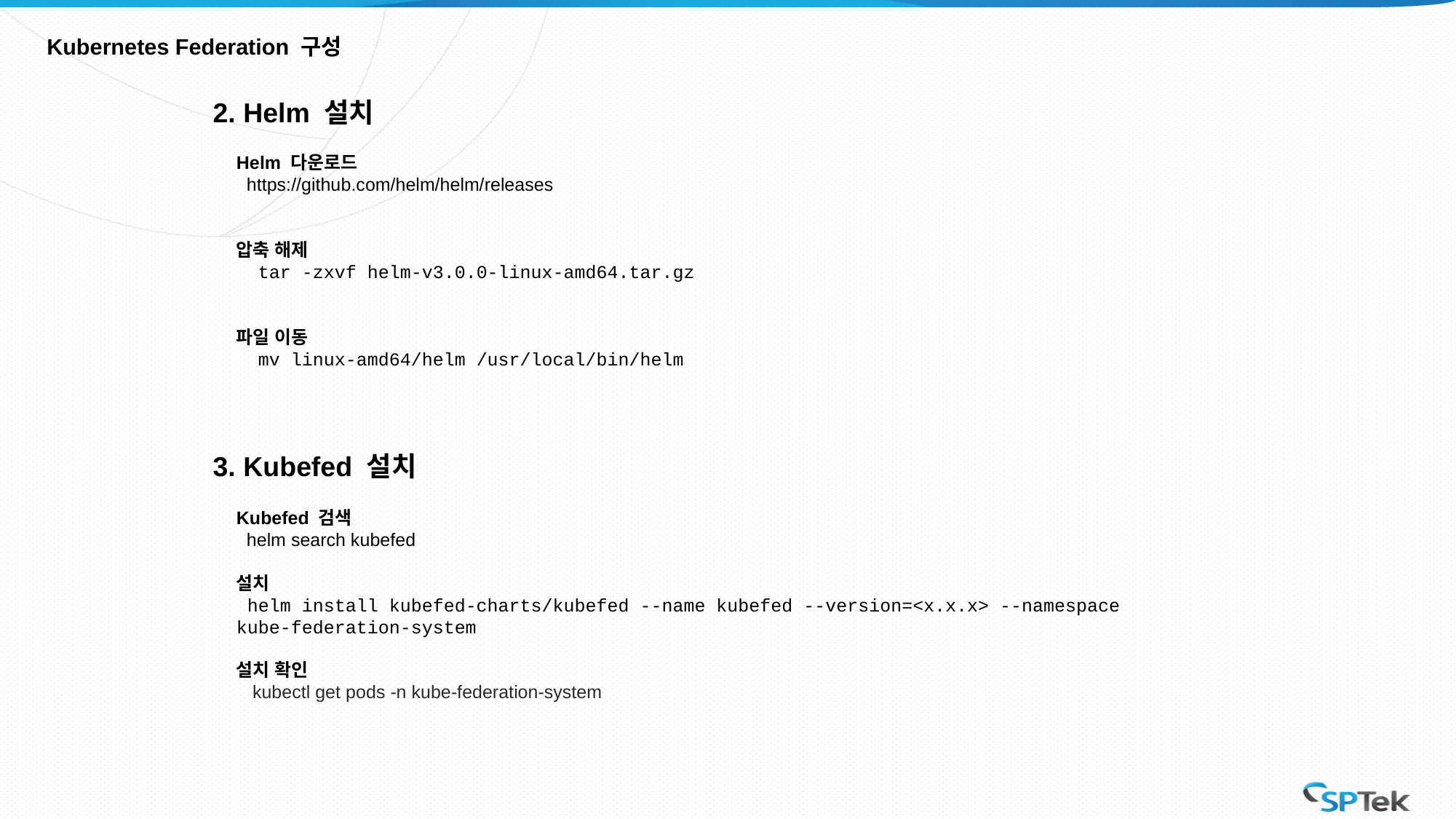

# Kubernetes Federation 구성
2. Helm 설치
Helm 다운로드
  https://github.com/helm/helm/releases

압축 해제
  tar -zxvf helm-v3.0.0-linux-amd64.tar.gz

파일 이동
  mv linux-amd64/helm /usr/local/bin/helm

3. Kubefed 설치
Kubefed 검색
  helm search kubefed

설치
 helm install kubefed-charts/kubefed --name kubefed --version=<x.x.x> --namespace kube-federation-system

설치 확인
  kubectl get pods -n kube-federation-system